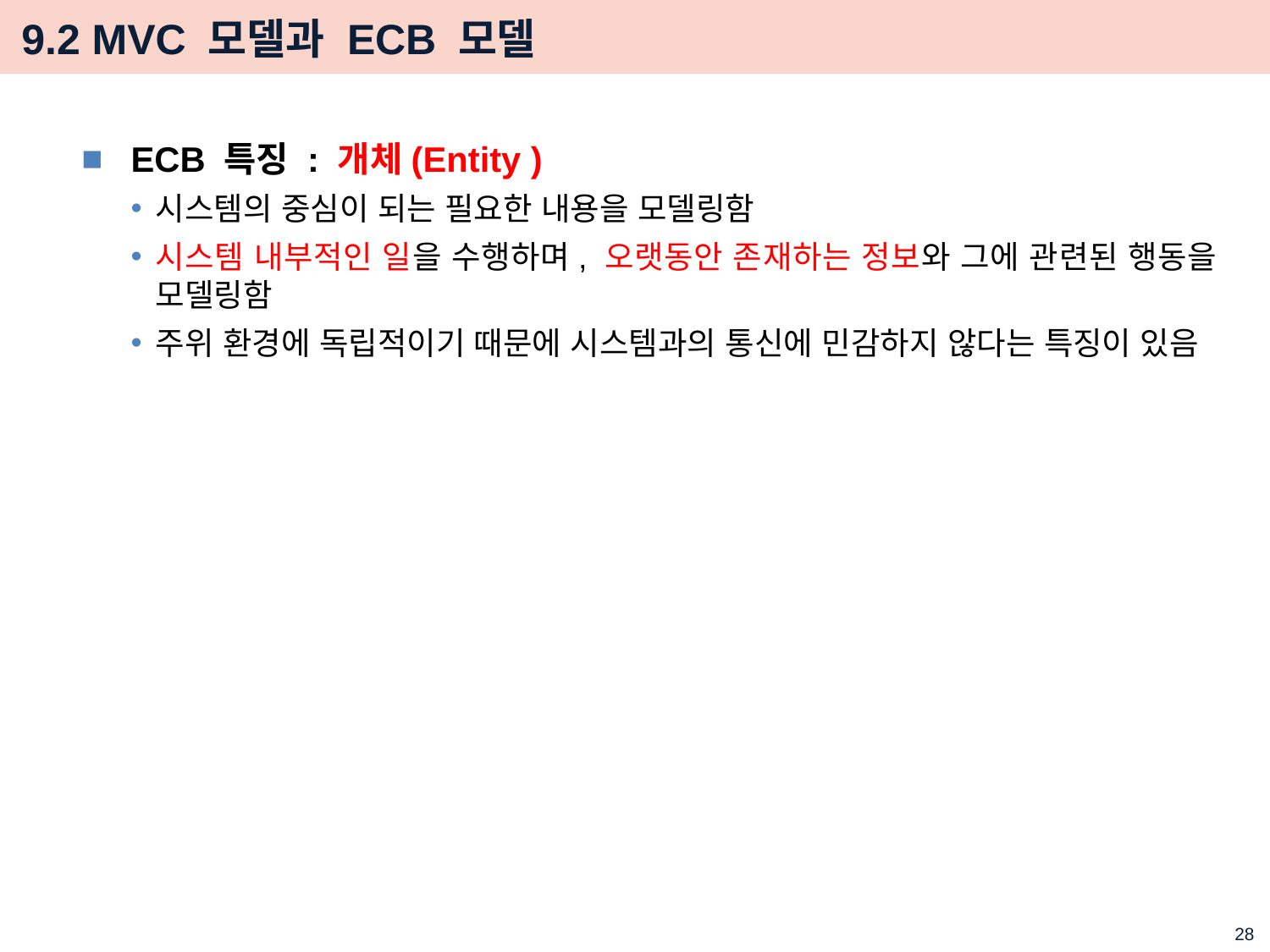

# 9.2 MVC 모델과 ECB 모델
ECB 특징 : 개체(Entity )
시스템의 중심이 되는 필요한 내용을 모델링함
시스템 내부적인 일을 수행하며, 오랫동안 존재하는 정보와 그에 관련된 행동을 모델링함
주위 환경에 독립적이기 때문에 시스템과의 통신에 민감하지 않다는 특징이 있음